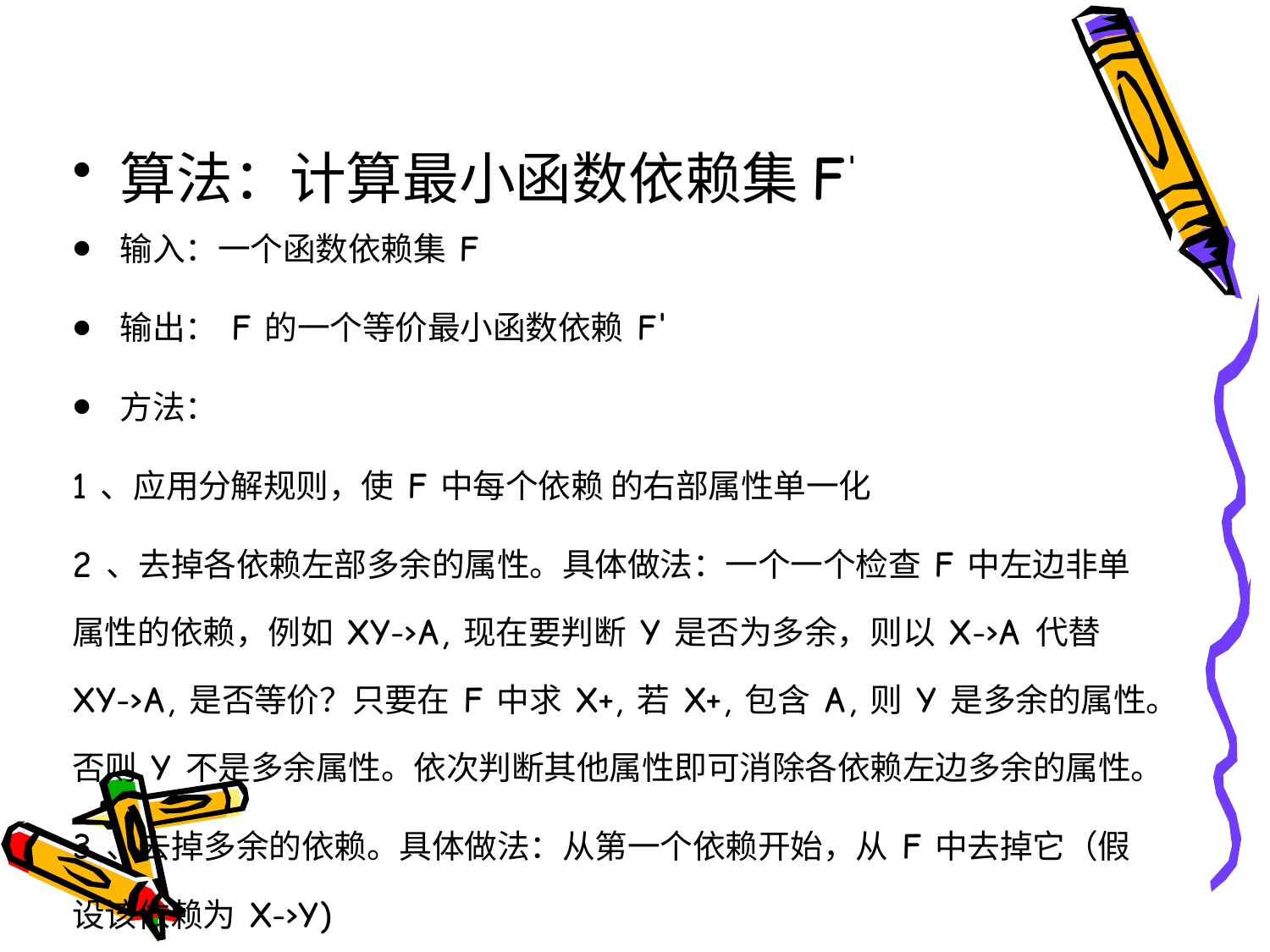

#
算法：计算最小函数依赖集F'
输入：一个函数依赖集F
输出：F的一个等价最小函数依赖F'
方法：
1、应用分解规则，使F中每个依赖 的右部属性单一化
2、去掉各依赖左部多余的属性。具体做法：一个一个检查F中左边非单属性的依赖，例如XY->A,现在要判断Y是否为多余，则以X->A代替XY->A,是否等价？只要在F中求X+,若X+,包含A,则Y是多余的属性。否则Y不是多余属性。依次判断其他属性即可消除各依赖左边多余的属性。
3、去掉多余的依赖。具体做法：从第一个依赖开始，从F中去掉它（假设该依赖为X->Y)